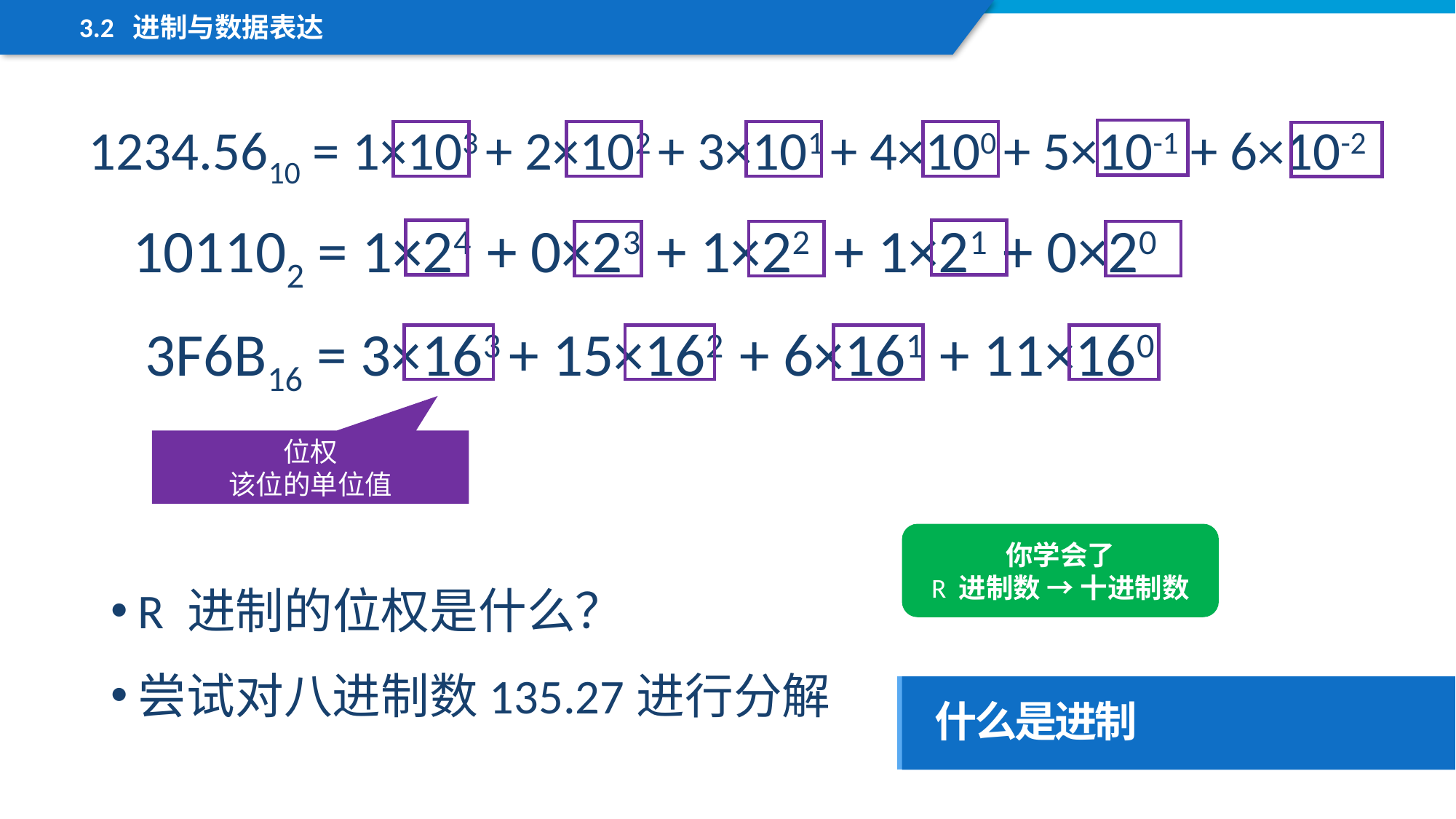

3.2  进制与数据表达
1234.5610 = 1×103 + 2×102 + 3×101 + 4×100 + 5×10-1 + 6×10-2

101102 = 1×24  + 0×23  + 1×22   + 1×21  + 0×20

3F6B16 = 3×163 + 15×162  + 6×161  + 11×160

位权
该位的单位值
你学会了
R 进制数 → 十进制数
R 进制的位权是什么？
尝试对八进制数135.27进行分解
什么是进制